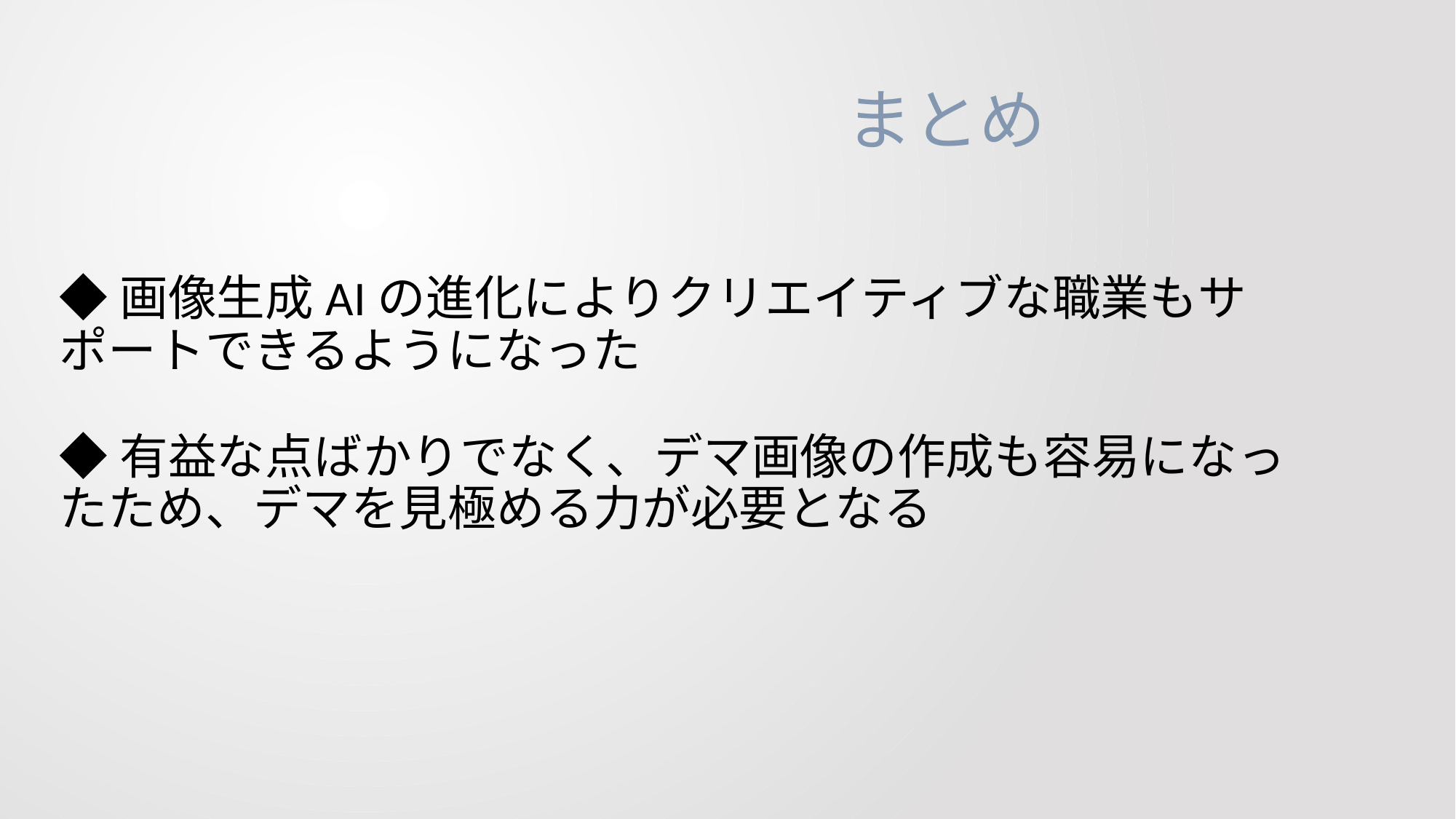

# まとめ
◆画像生成AIの進化によりクリエイティブな職業もサポートできるようになった
◆有益な点ばかりでなく、デマ画像の作成も容易になったため、デマを見極める力が必要となる